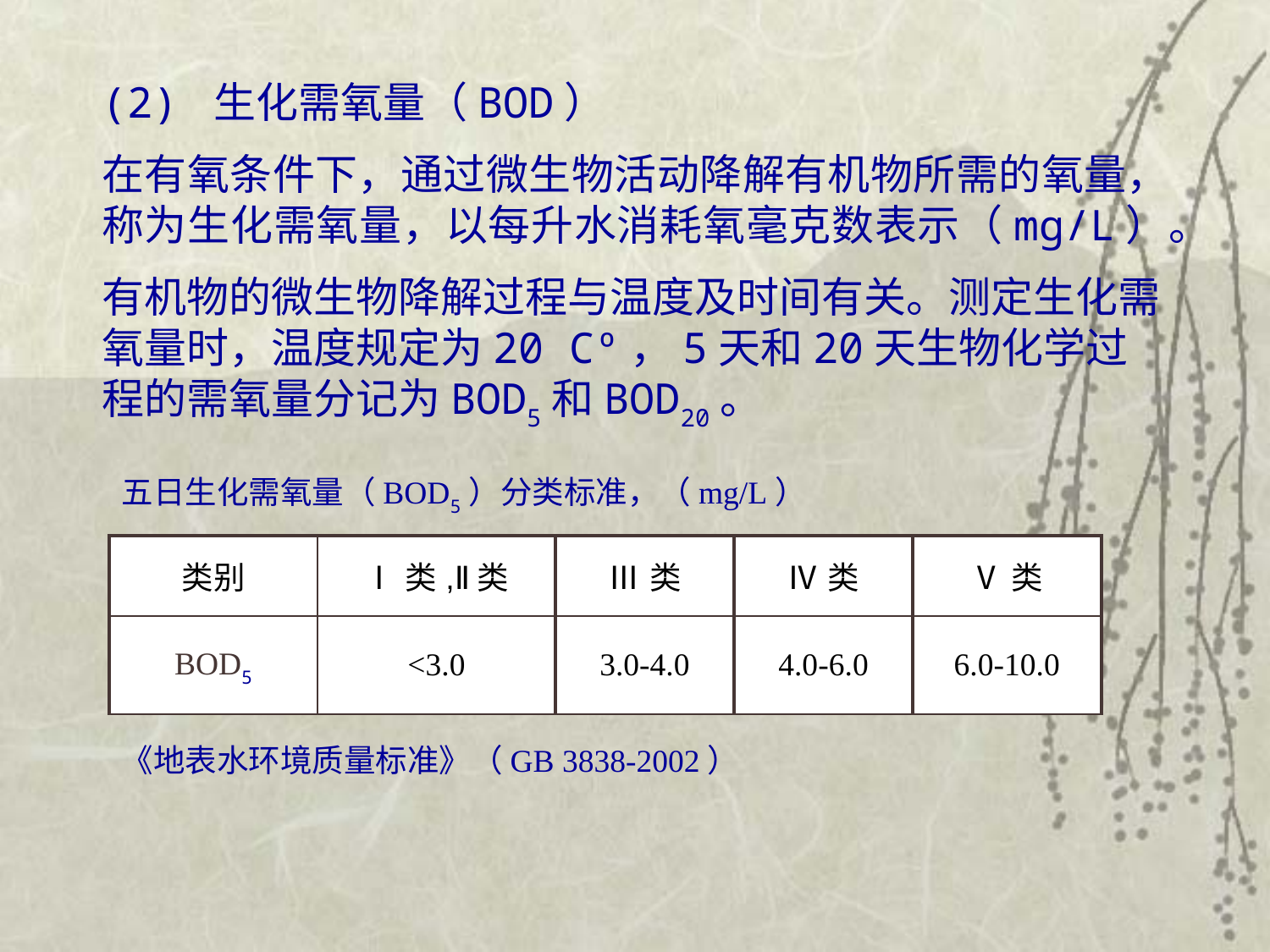

(2) 生化需氧量（BOD）
在有氧条件下，通过微生物活动降解有机物所需的氧量，称为生化需氧量，以每升水消耗氧毫克数表示（mg/L）。
有机物的微生物降解过程与温度及时间有关。测定生化需氧量时，温度规定为20 Cº，5天和20天生物化学过程的需氧量分记为BOD5和BOD20。
五日生化需氧量（BOD5）分类标准，（mg/L）
| 类别 | Ⅰ类,Ⅱ类 | Ⅲ类 | Ⅳ类 | Ⅴ类 |
| --- | --- | --- | --- | --- |
| BOD5 | <3.0 | 3.0-4.0 | 4.0-6.0 | 6.0-10.0 |
《地表水环境质量标准》（GB 3838-2002）